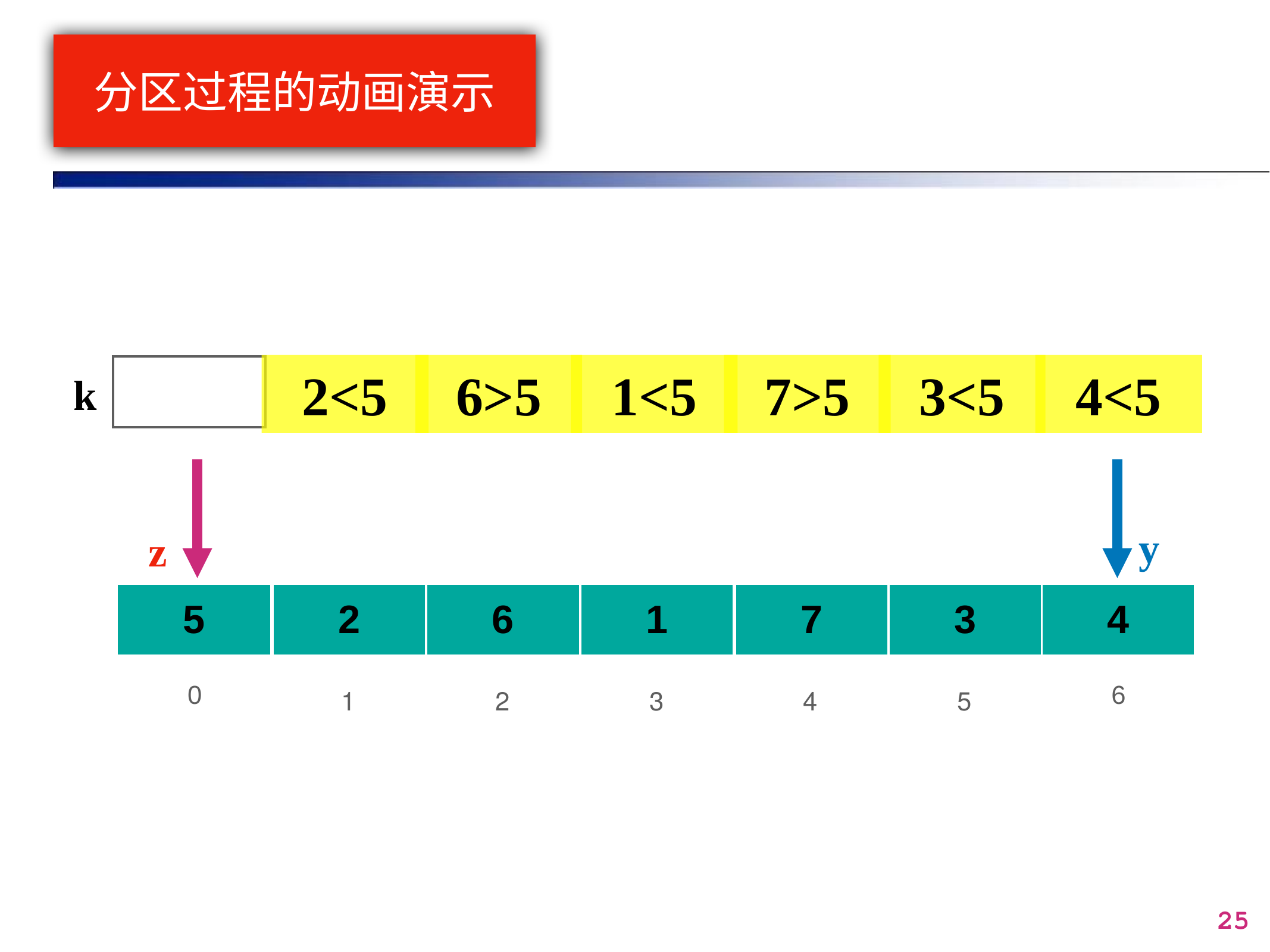

# 分区过程的动画演示
1<5
2<5
6>5
7>5
3<5
4<5
|  |
| --- |
k

y
z
| 5 |
| --- |
| 5 | 2 | 6 | 1 | 7 | 3 | 4 |
| --- | --- | --- | --- | --- | --- | --- |
| 2 |
| --- |
| 6 |
| --- |
| 1 |
| --- |
| 7 |
| --- |
| 3 |
| --- |
| 4 |
| --- |
| 0 | 1 | 2 | 3 | 4 | 5 | 6 |
| --- | --- | --- | --- | --- | --- | --- |
25